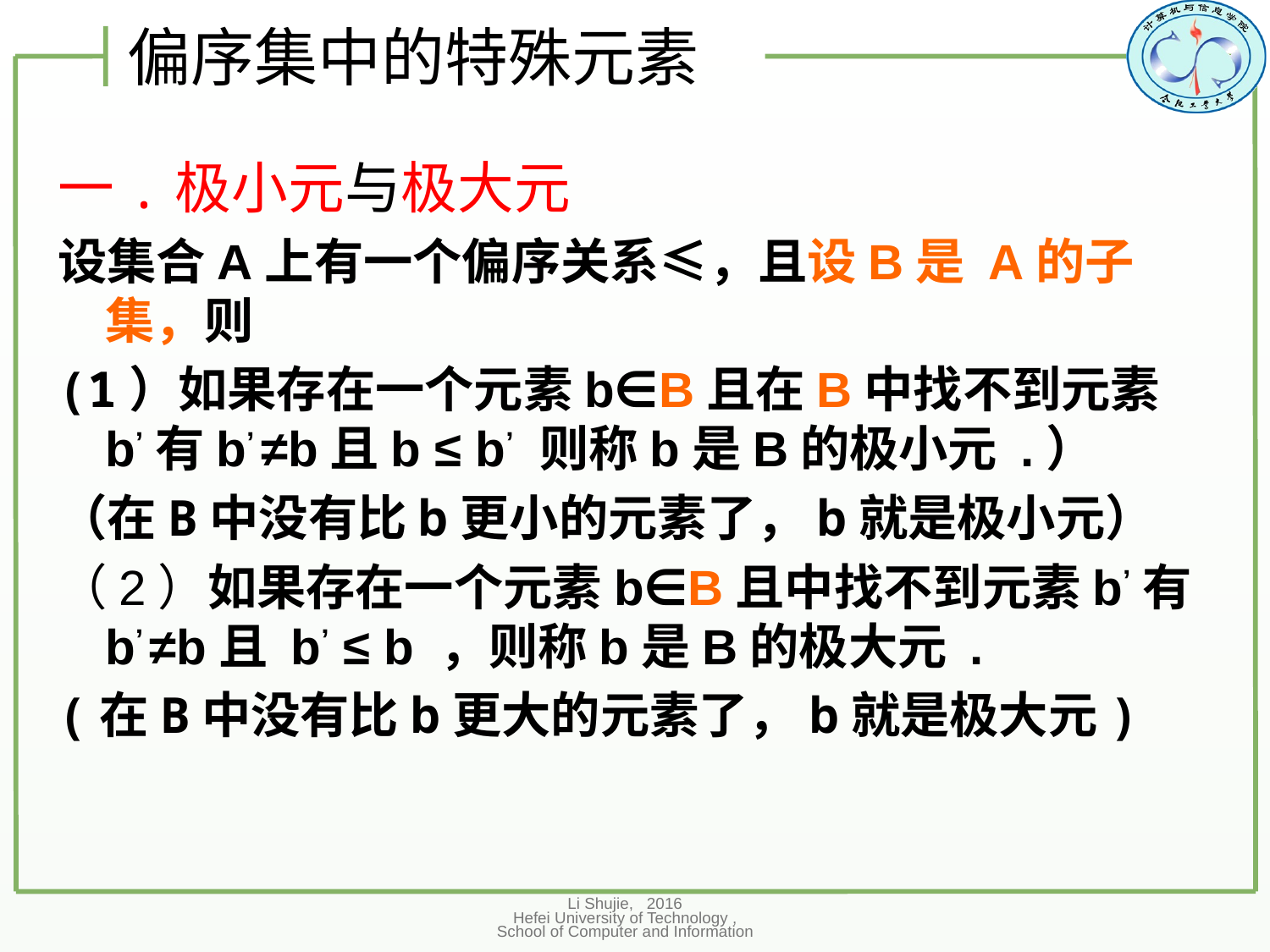

偏序集中的特殊元素
一.极小元与极大元
设集合A上有一个偏序关系≤，且设B是 A的子集，则
(1）如果存在一个元素b∈B且在B中找不到元素b’有b’ ≠b且b ≤ b’ 则称b是B的极小元 .）
（在B中没有比b更小的元素了，b就是极小元）
（2）如果存在一个元素b∈B且中找不到元素b’有b’ ≠b且 b’ ≤ b ，则称b是B的极大元 .
(在B中没有比b更大的元素了，b就是极大元)